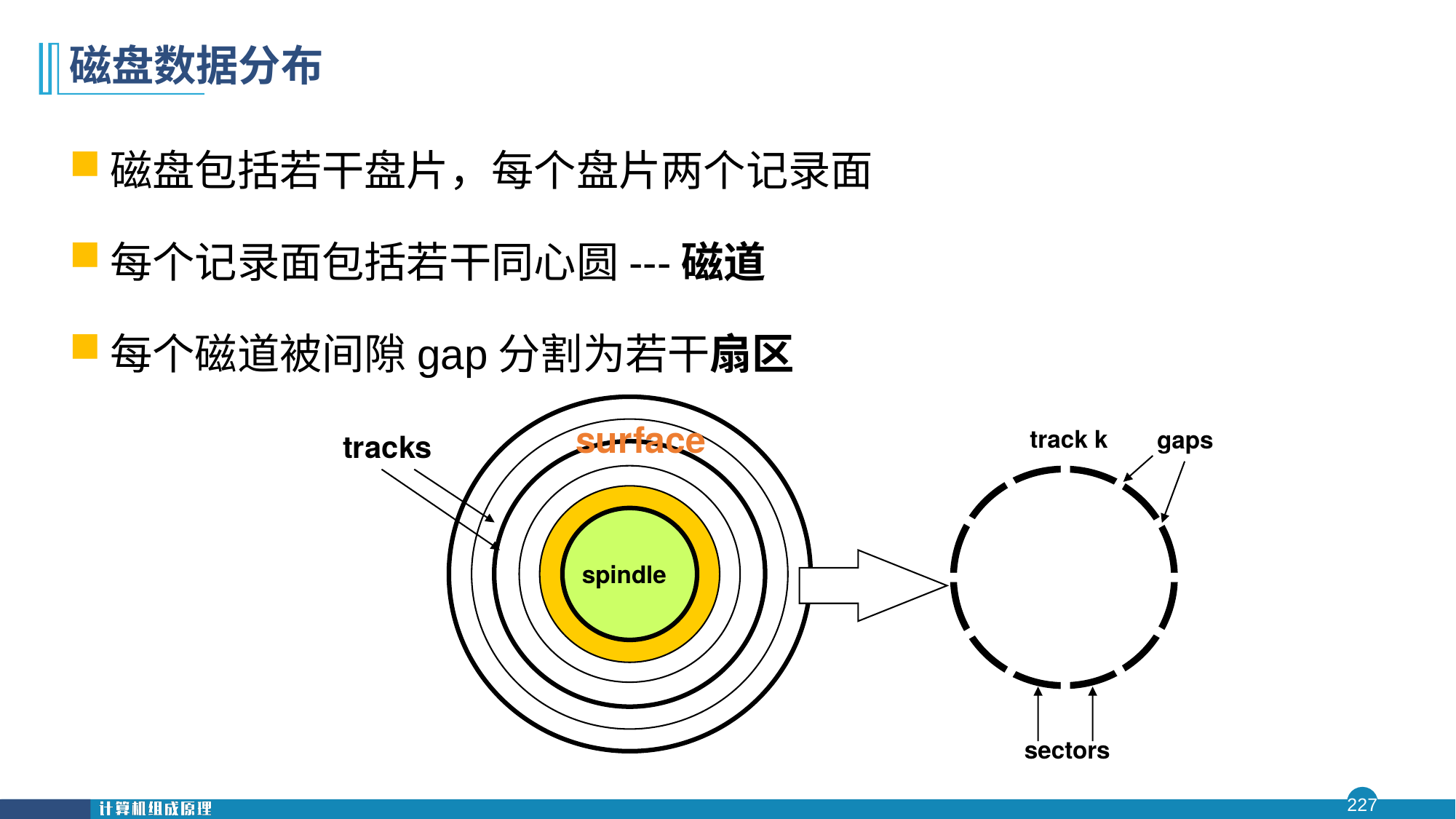

# 磁盘数据分布
磁盘包括若干盘片，每个盘片两个记录面
每个记录面包括若干同心圆---磁道
每个磁道被间隙gap分割为若干扇区

surface
track k

gaps
tracks

spindle

sectors